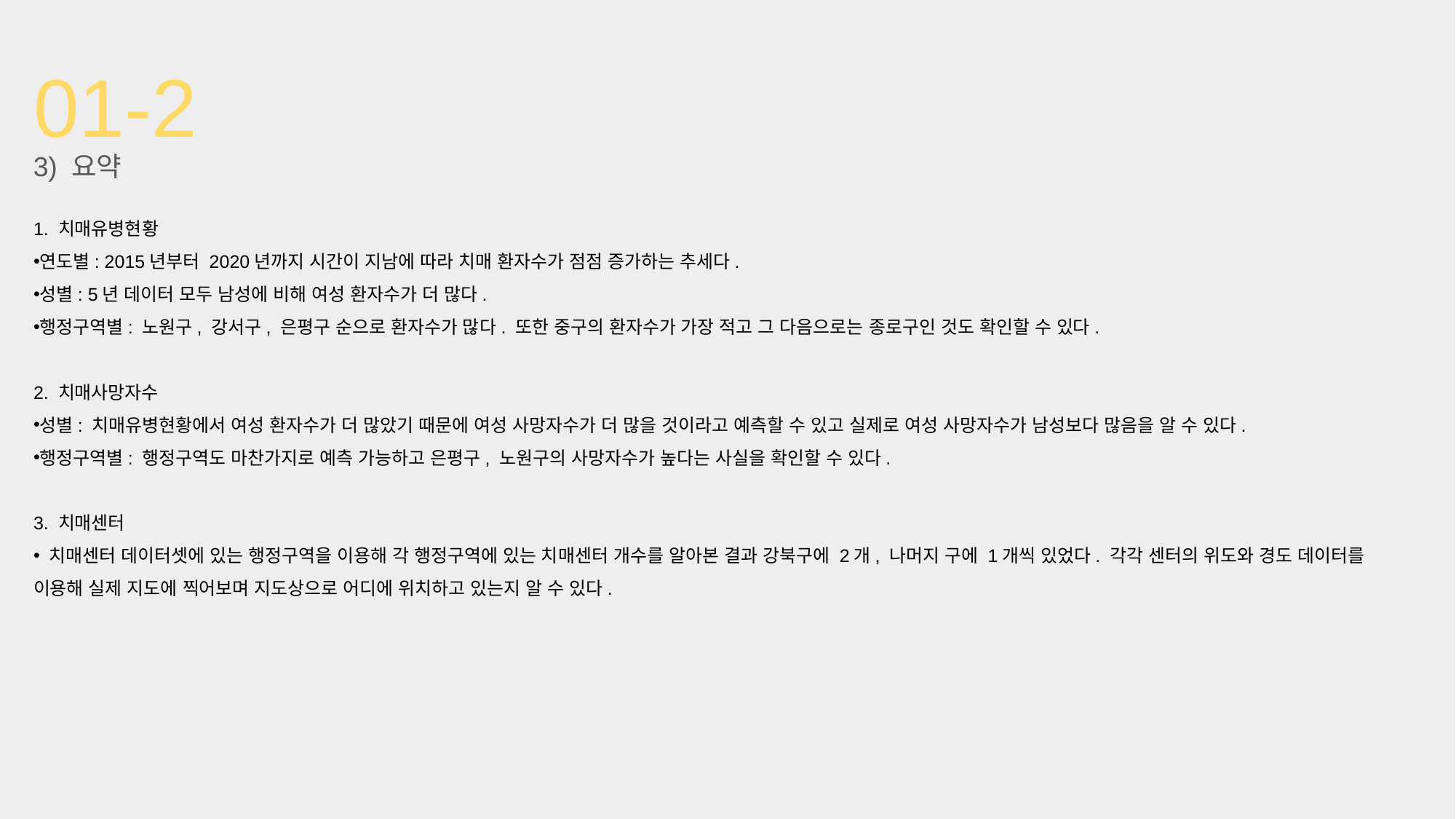

# 01-2
3) 요약
1. 치매유병현황
연도별: 2015년부터 2020년까지 시간이 지남에 따라 치매 환자수가 점점 증가하는 추세다.
성별: 5년 데이터 모두 남성에 비해 여성 환자수가 더 많다.
행정구역별: 노원구, 강서구, 은평구 순으로 환자수가 많다. 또한 중구의 환자수가 가장 적고 그 다음으로는 종로구인 것도 확인할 수 있다.

2. 치매사망자수
성별: 치매유병현황에서 여성 환자수가 더 많았기 때문에 여성 사망자수가 더 많을 것이라고 예측할 수 있고 실제로 여성 사망자수가 남성보다 많음을 알 수 있다.
행정구역별: 행정구역도 마찬가지로 예측 가능하고 은평구, 노원구의 사망자수가 높다는 사실을 확인할 수 있다.

3. 치매센터
 치매센터 데이터셋에 있는 행정구역을 이용해 각 행정구역에 있는 치매센터 개수를 알아본 결과 강북구에 2개, 나머지 구에 1개씩 있었다. 각각 센터의 위도와 경도 데이터를 이용해 실제 지도에 찍어보며 지도상으로 어디에 위치하고 있는지 알 수 있다.